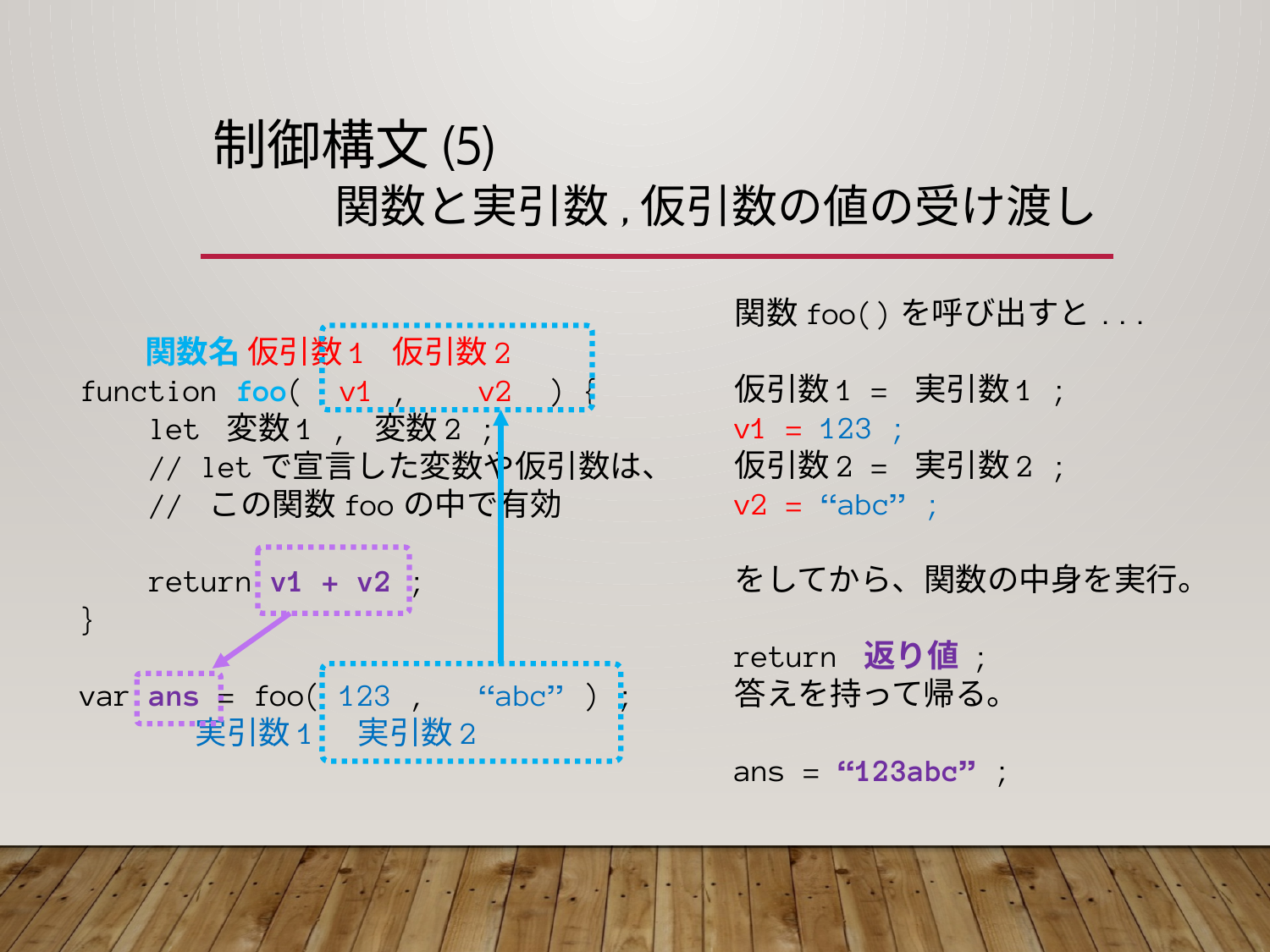

# 制御構文(5) 関数と実引数,仮引数の値の受け渡し
関数foo()を呼び出すと...
仮引数1 = 実引数1 ;
v1 = 123 ;
仮引数2 = 実引数2 ;
v2 = “abc” ;

をしてから、関数の中身を実行。

return 返り値 ;
答えを持って帰る。

ans = “123abc” ;

        関数名 仮引数1 仮引数2
function foo(  v1 ,    v2  ) {
    let 変数1 , 変数2 ;
    // letで宣言した変数や仮引数は、
    // この関数fooの中で有効

    return v1 + v2 ;
}

var ans = foo( 123 ,   “abc” ) ;
               実引数1  実引数2